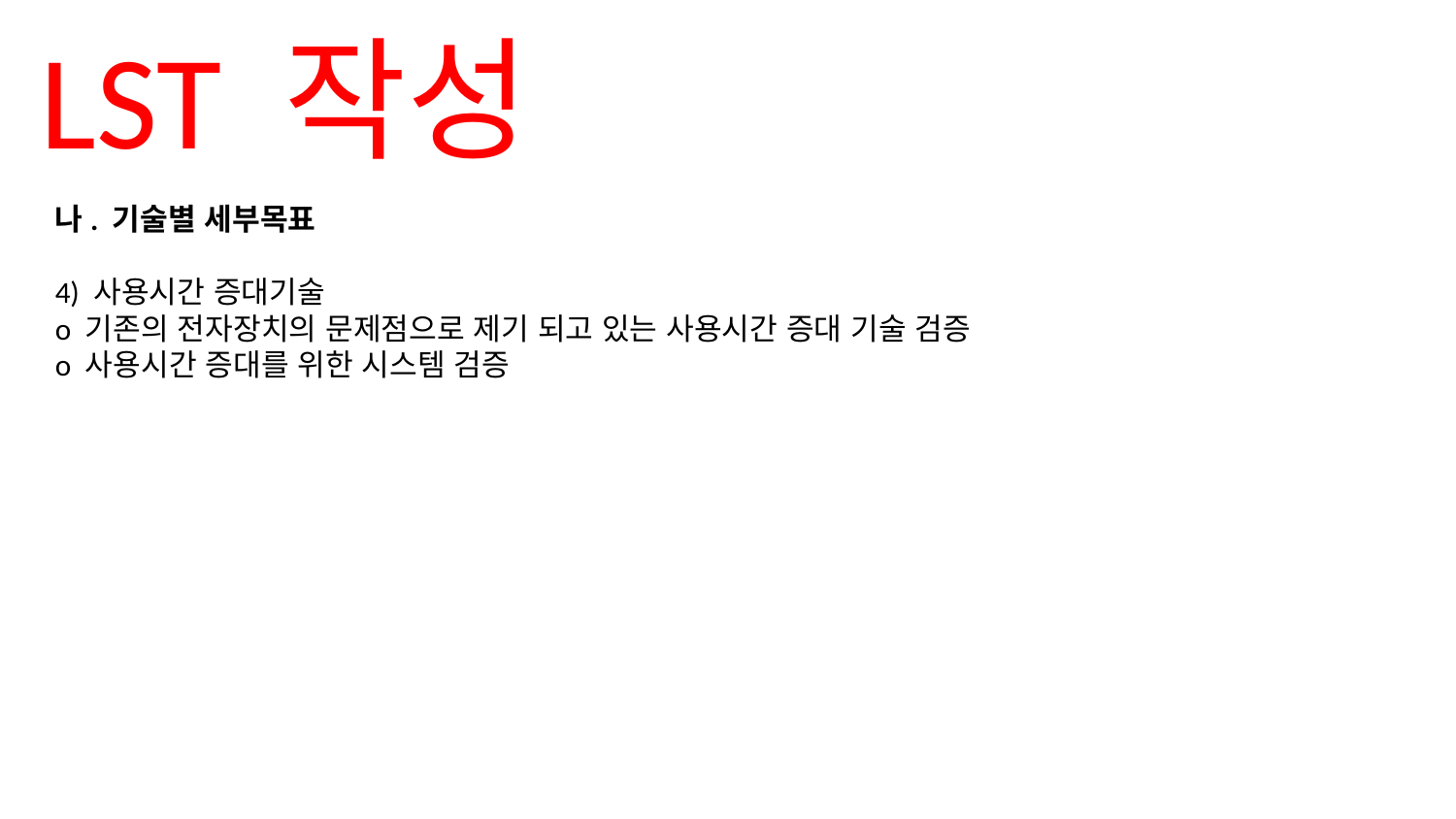

LST 작성
나. 기술별 세부목표

4) 사용시간 증대기술
o 기존의 전자장치의 문제점으로 제기 되고 있는 사용시간 증대 기술 검증
o 사용시간 증대를 위한 시스템 검증